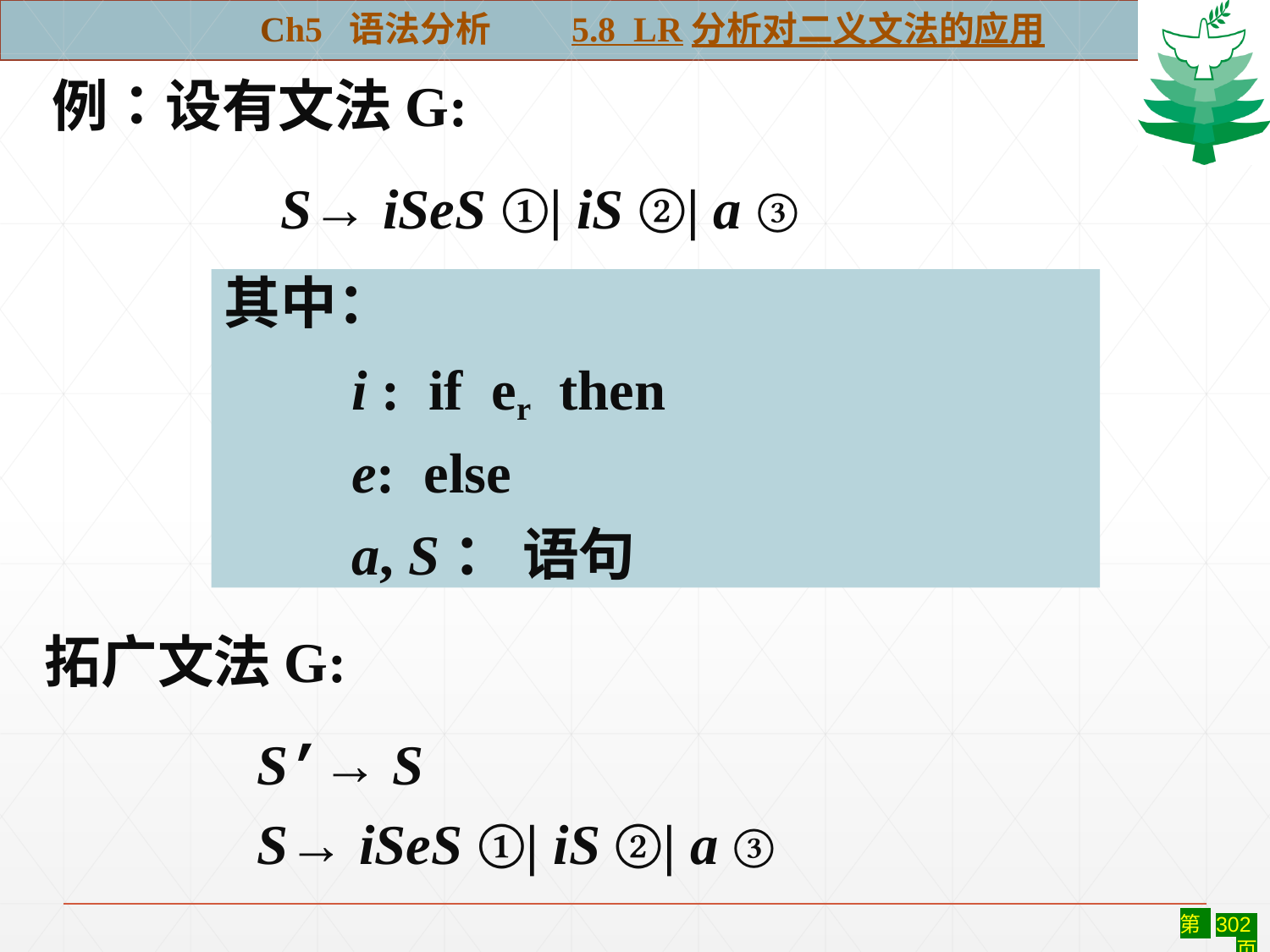

Ch5  语法分析         5.8  LR分析对二义文法的应用
 例：设有文法G:

	         S→ iSeS ①| iS ②| a ③
其中：
         i :  if  er  then
         e:  else
         a, S： 语句
拓广文法G:

	      S’→ S
               S→ iSeS ①| iS ②| a ③